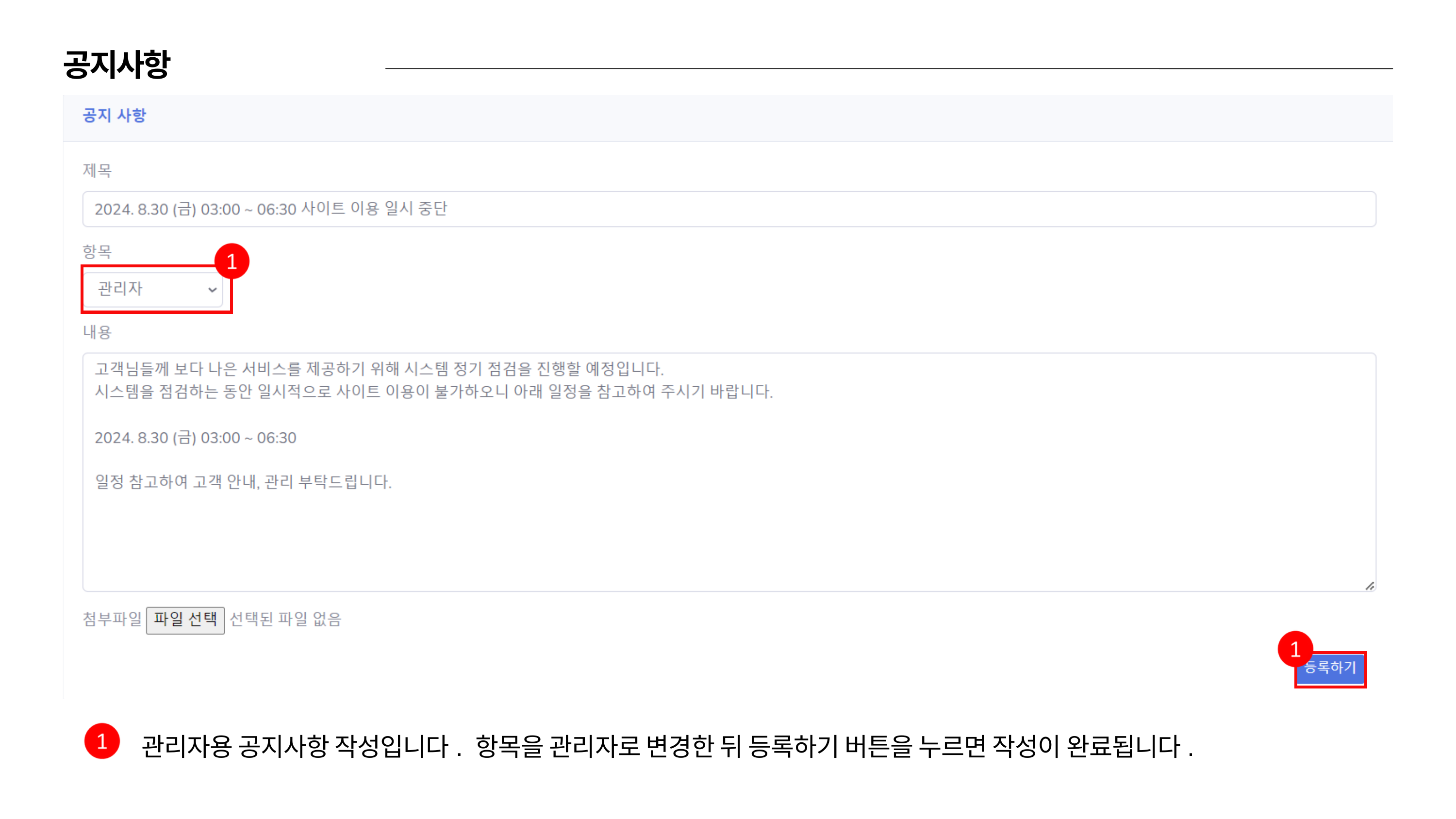

공지사항

관리자용 공지사항 작성입니다. 항목을 관리자로 변경한 뒤 등록하기 버튼을 누르면 작성이 완료됩니다.